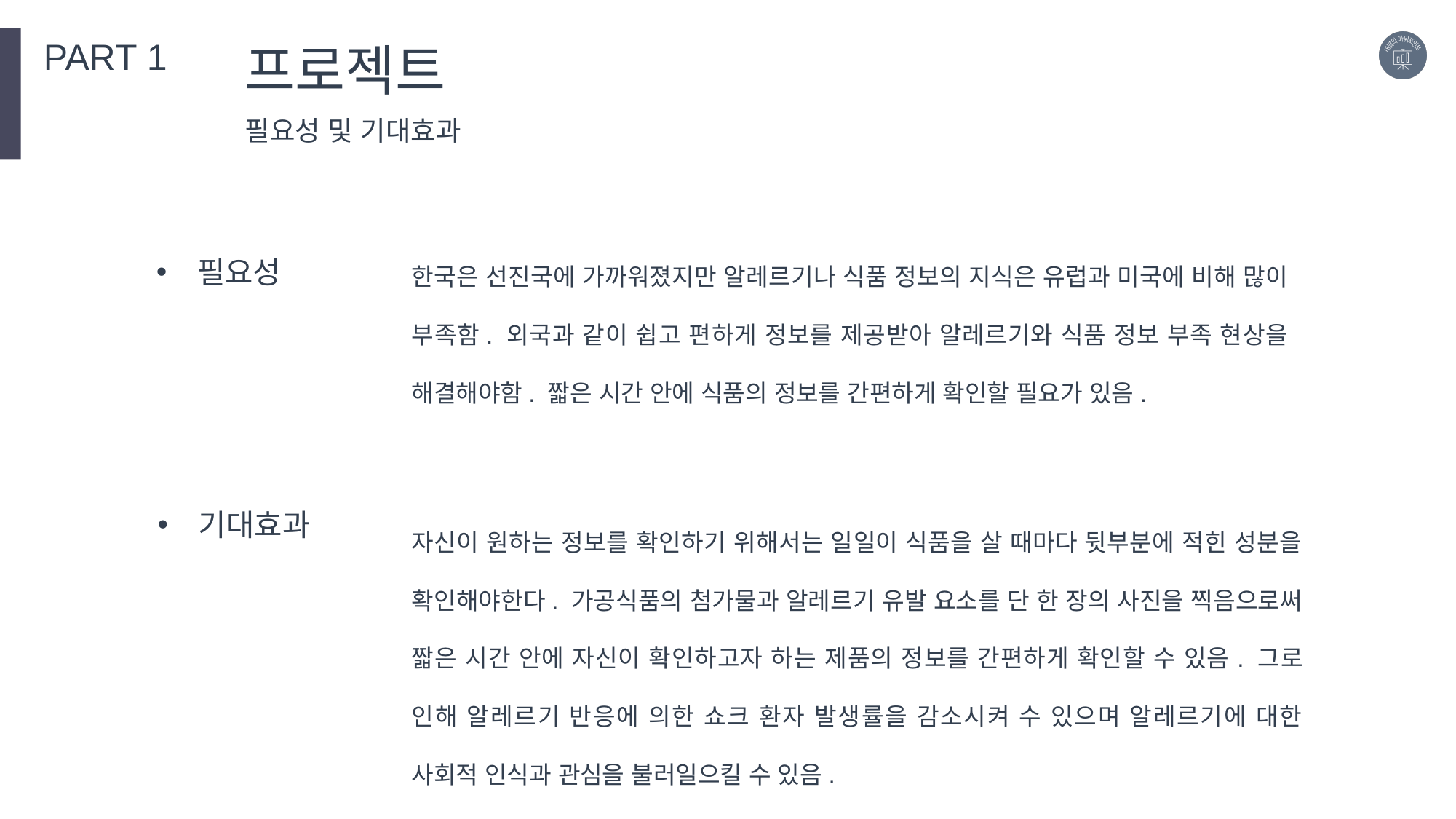

PART 1
프로젝트
필요성 및 기대효과
한국은 선진국에 가까워졌지만 알레르기나 식품 정보의 지식은 유럽과 미국에 비해 많이 부족함. 외국과 같이 쉽고 편하게 정보를 제공받아 알레르기와 식품 정보 부족 현상을 해결해야함. 짧은 시간 안에 식품의 정보를 간편하게 확인할 필요가 있음.
필요성
자신이 원하는 정보를 확인하기 위해서는 일일이 식품을 살 때마다 뒷부분에 적힌 성분을 확인해야한다. 가공식품의 첨가물과 알레르기 유발 요소를 단 한 장의 사진을 찍음으로써 짧은 시간 안에 자신이 확인하고자 하는 제품의 정보를 간편하게 확인할 수 있음. 그로 인해 알레르기 반응에 의한 쇼크 환자 발생률을 감소시켜 수 있으며 알레르기에 대한 사회적 인식과 관심을 불러일으킬 수 있음.
기대효과